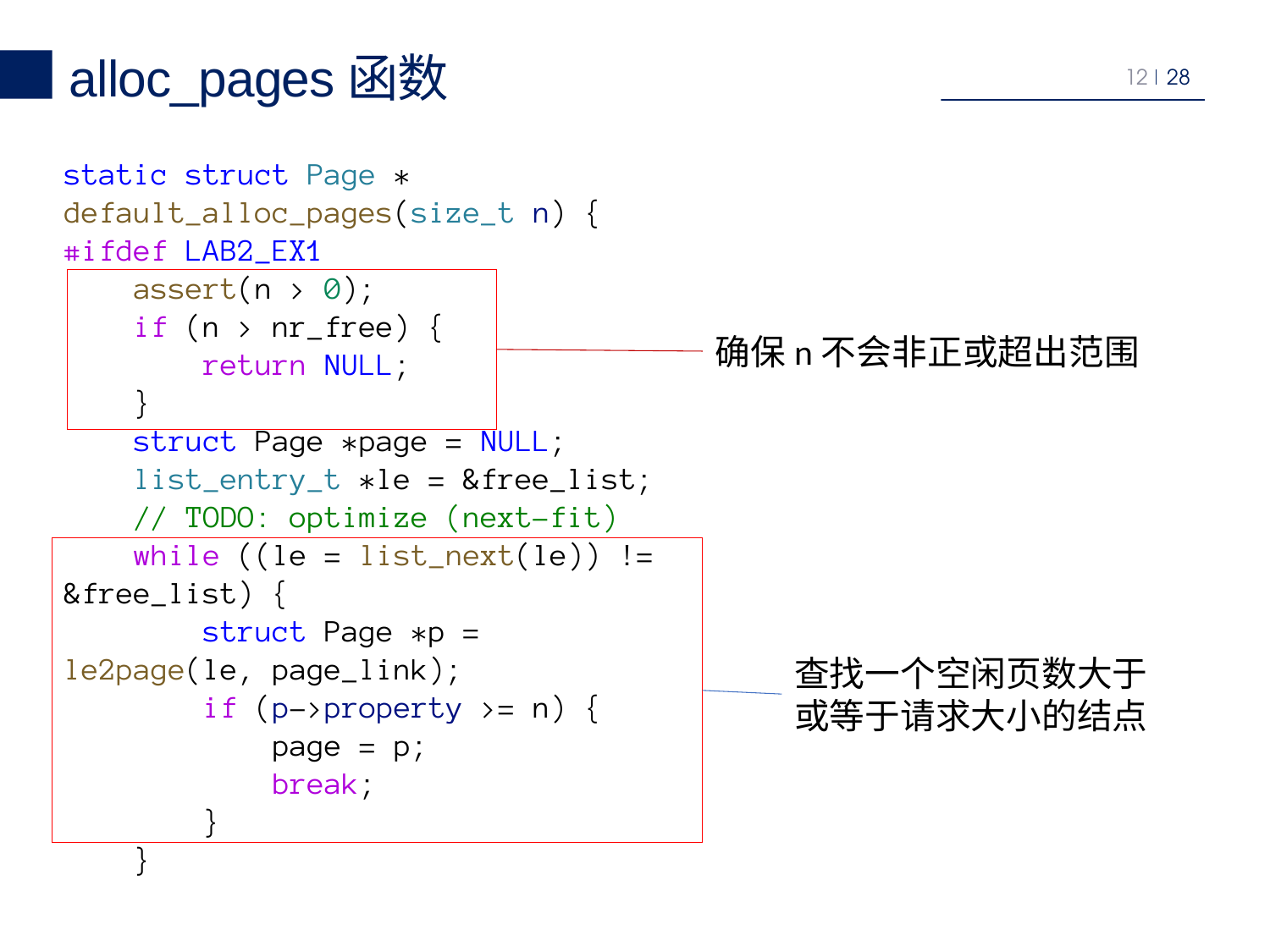

alloc_pages函数

12
static struct Page *
default_alloc_pages(size_t n) {
#ifdef LAB2_EX1
    assert(n > 0);
    if (n > nr_free) {
        return NULL;
    }
    struct Page *page = NULL;
    list_entry_t *le = &free_list;
    // TODO: optimize (next-fit)
    while ((le = list_next(le)) != &free_list) {
        struct Page *p = le2page(le, page_link);
        if (p->property >= n) {
            page = p;
            break;
        }
    }

确保n不会非正或超出范围

查找一个空闲页数大于或等于请求大小的结点